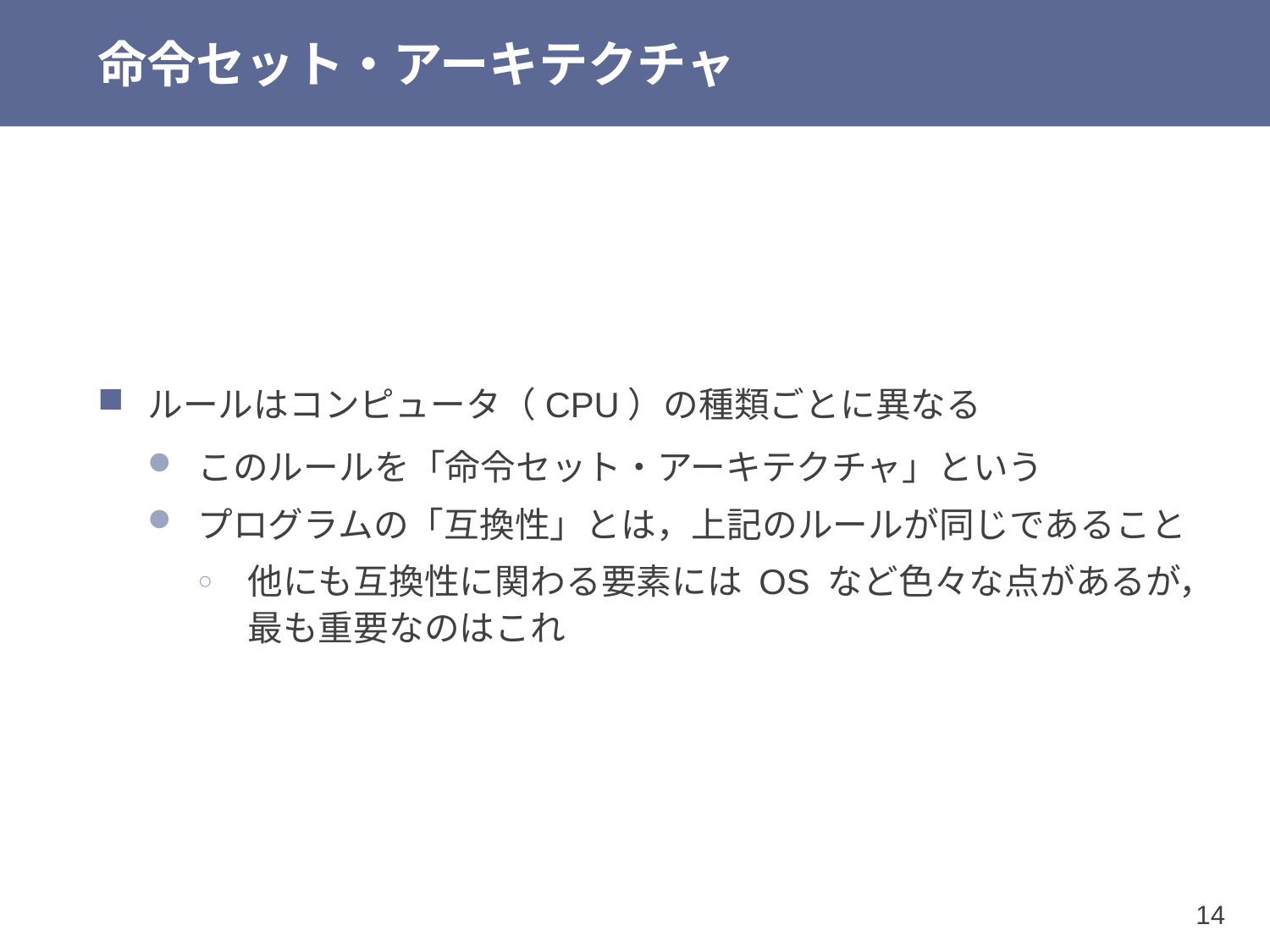

# 命令セット・アーキテクチャ
ルールはコンピュータ（CPU）の種類ごとに異なる
このルールを「命令セット・アーキテクチャ」という
プログラムの「互換性」とは，上記のルールが同じであること
他にも互換性に関わる要素には OS など色々な点があるが，最も重要なのはこれ